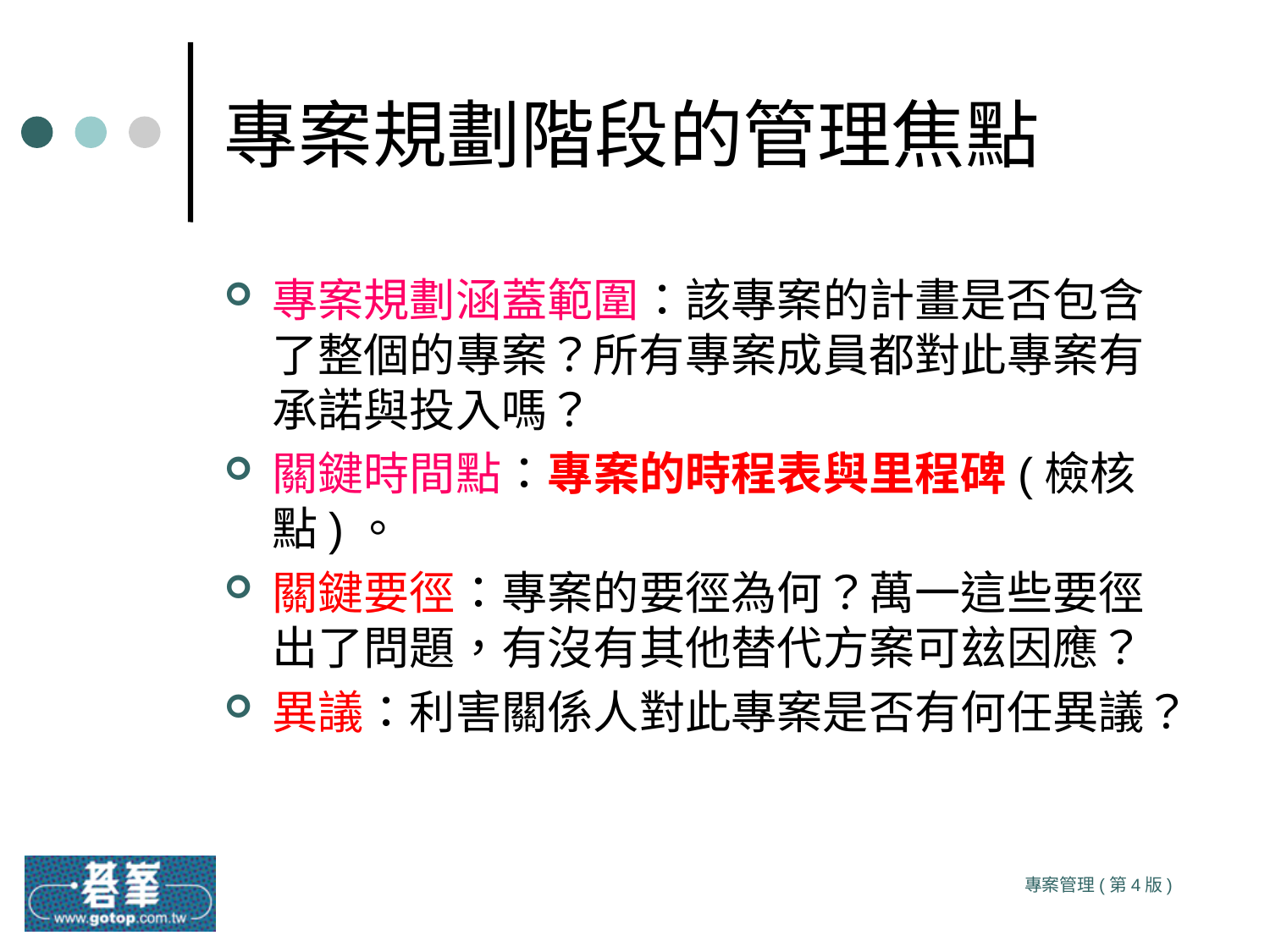

# 專案規劃階段的管理焦點
專案規劃涵蓋範圍：該專案的計畫是否包含了整個的專案？所有專案成員都對此專案有承諾與投入嗎？
關鍵時間點：專案的時程表與里程碑(檢核點)。
關鍵要徑：專案的要徑為何？萬一這些要徑出了問題，有沒有其他替代方案可玆因應？
異議：利害關係人對此專案是否有何任異議？
專案管理(第4版)